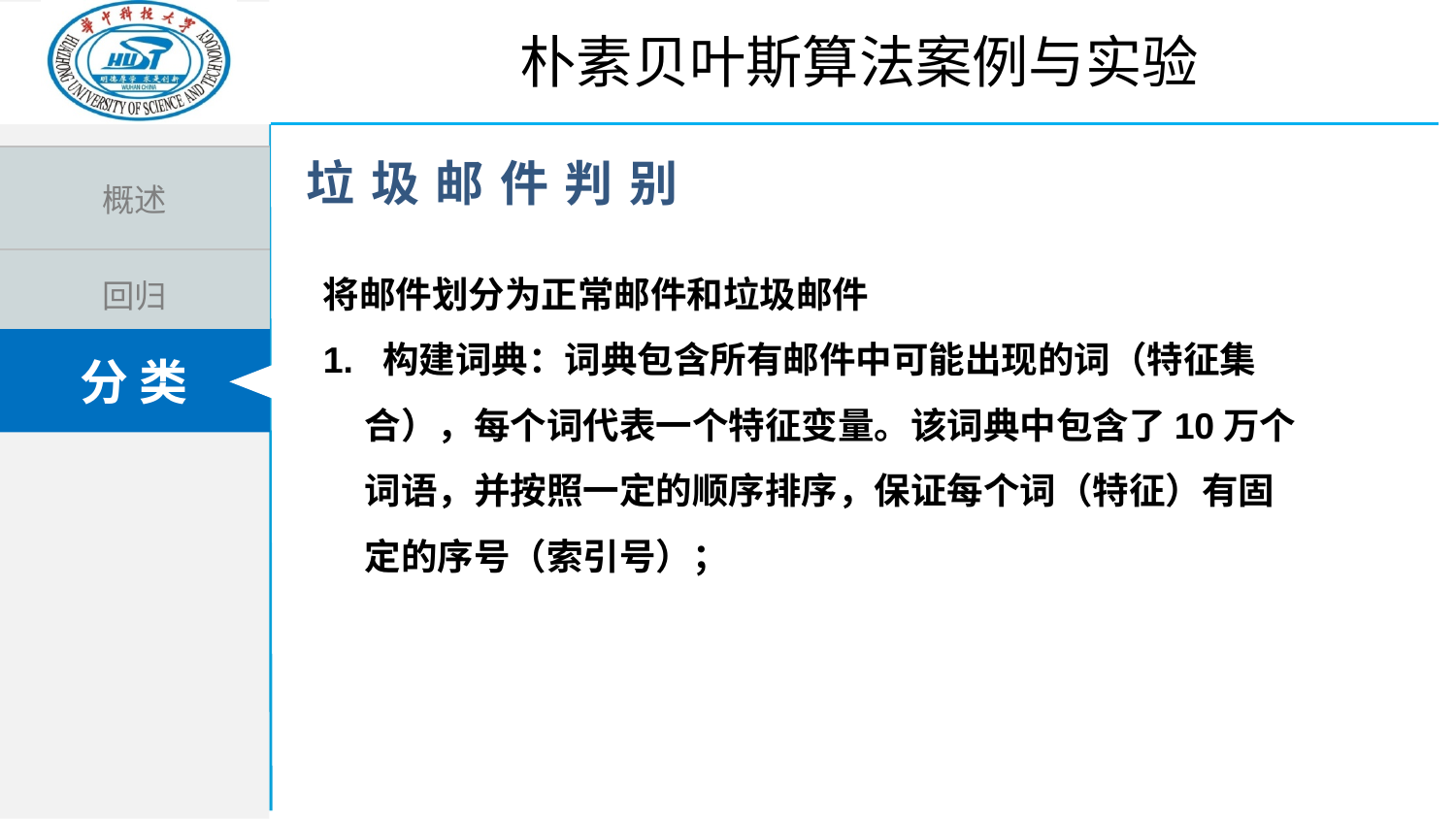

朴素贝叶斯算法案例与实验
垃圾邮件判别
将邮件划分为正常邮件和垃圾邮件
1.  构建词典：词典包含所有邮件中可能出现的词（特征集
    合），每个词代表一个特征变量。该词典中包含了10万个
    词语，并按照一定的顺序排序，保证每个词（特征）有固
    定的序号（索引号）；